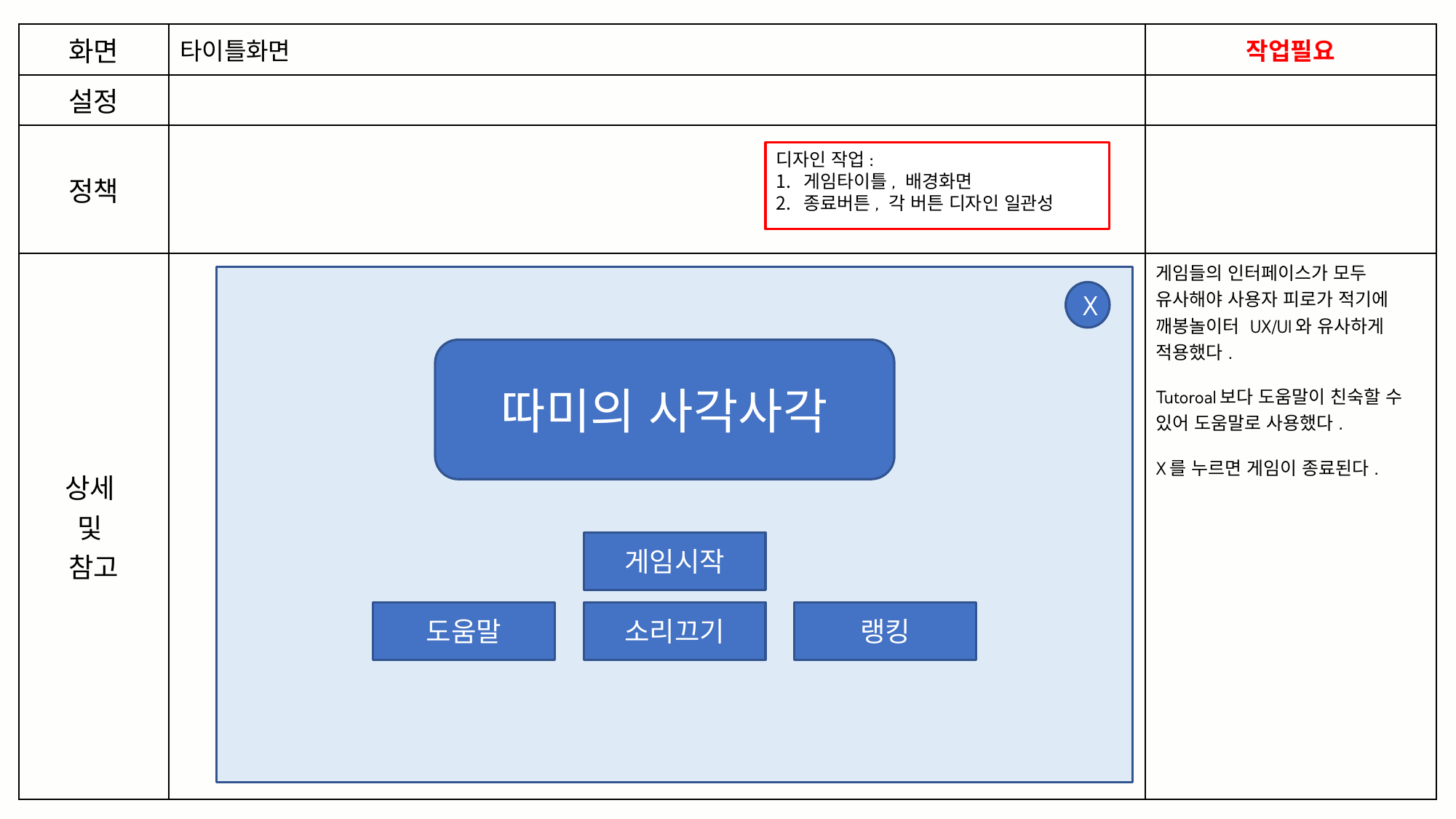

| 화면 | 타이틀화면 | 작업필요 |
| --- | --- | --- |
| 설정 |  |  |
| 정책 |  |  |
| 상세 및 참고 |  | 게임들의 인터페이스가 모두 유사해야 사용자 피로가 적기에 깨봉놀이터 UX/UI와 유사하게 적용했다. Tutoroal보다 도움말이 친숙할 수 있어 도움말로 사용했다. X를 누르면 게임이 종료된다. |
디자인 작업:
게임타이틀, 배경화면
종료버튼, 각 버튼 디자인 일관성

X
따미의 사각사각
게임시작
도움말
소리끄기
랭킹